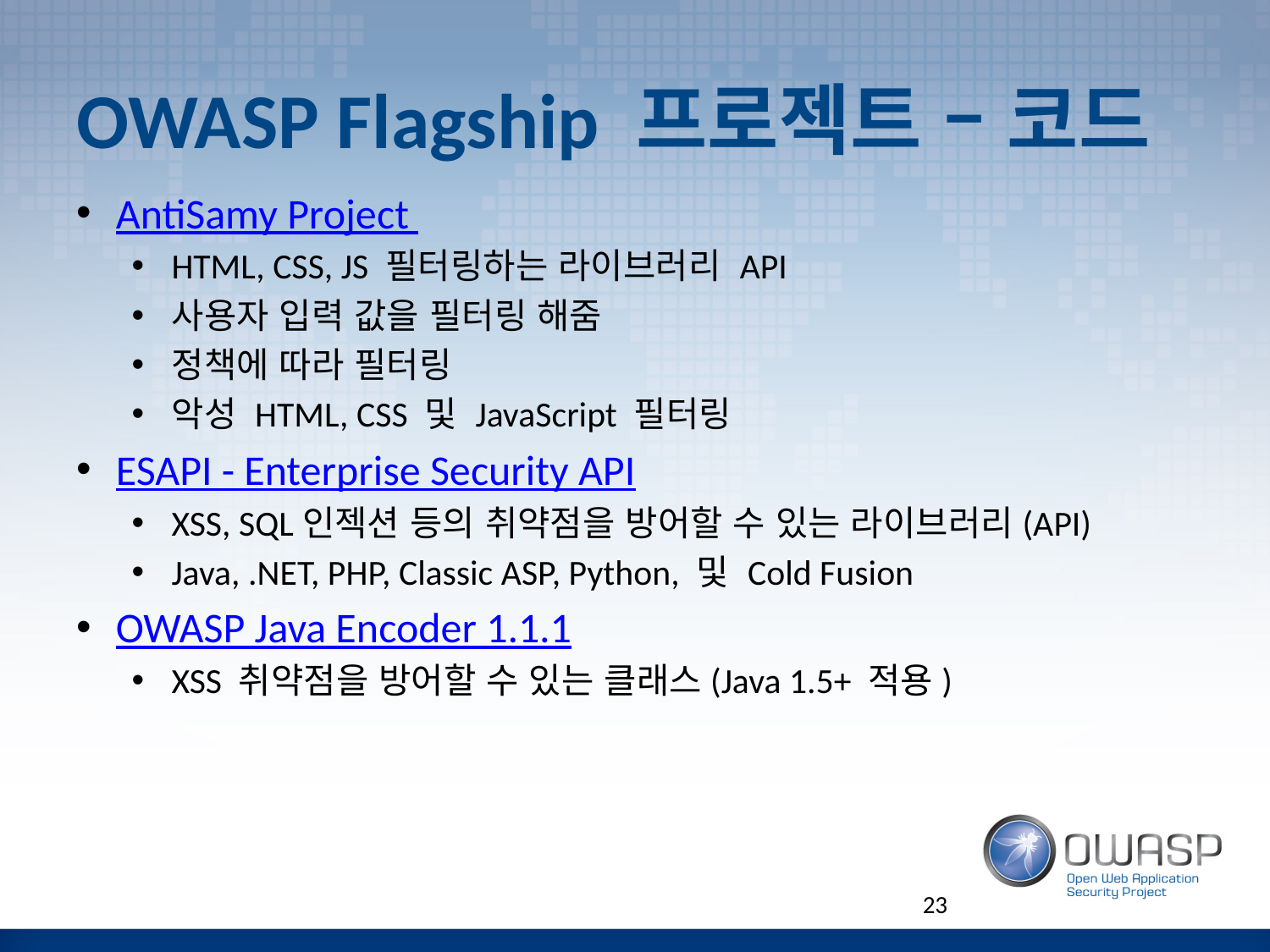

# OWASP Flagship 프로젝트 – 코드
AntiSamy Project
HTML, CSS, JS 필터링하는 라이브러리 API
사용자 입력 값을 필터링 해줌
정책에 따라 필터링
악성 HTML, CSS 및 JavaScript 필터링
ESAPI - Enterprise Security API
XSS, SQL인젝션 등의 취약점을 방어할 수 있는 라이브러리(API)
Java, .NET, PHP, Classic ASP, Python, 및 Cold Fusion
OWASP Java Encoder 1.1.1
XSS 취약점을 방어할 수 있는 클래스(Java 1.5+ 적용)
23